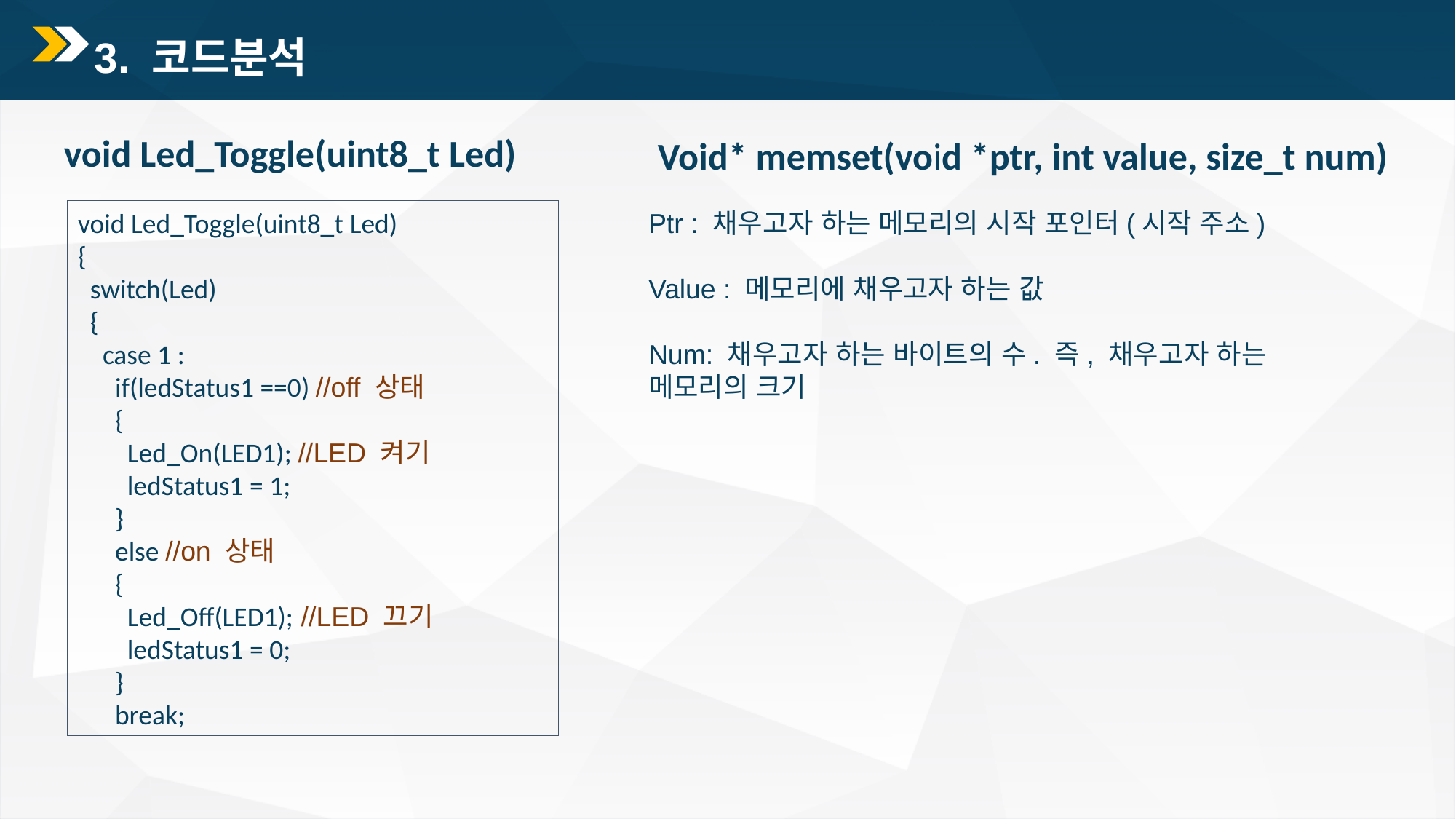

3. 코드분석

void Led_Toggle(uint8_t Led)
Void* memset(void *ptr, int value, size_t num)
void Led_Toggle(uint8_t Led)
{
  switch(Led)
  {
    case 1 :
      if(ledStatus1 ==0) //off 상태
      {
        Led_On(LED1); //LED 켜기
        ledStatus1 = 1;
      }
      else //on 상태
      {
        Led_Off(LED1); //LED 끄기
        ledStatus1 = 0;
      }
      break;
Ptr : 채우고자 하는 메모리의 시작 포인터(시작 주소)

Value : 메모리에 채우고자 하는 값

Num: 채우고자 하는 바이트의 수. 즉, 채우고자 하는 메모리의 크기